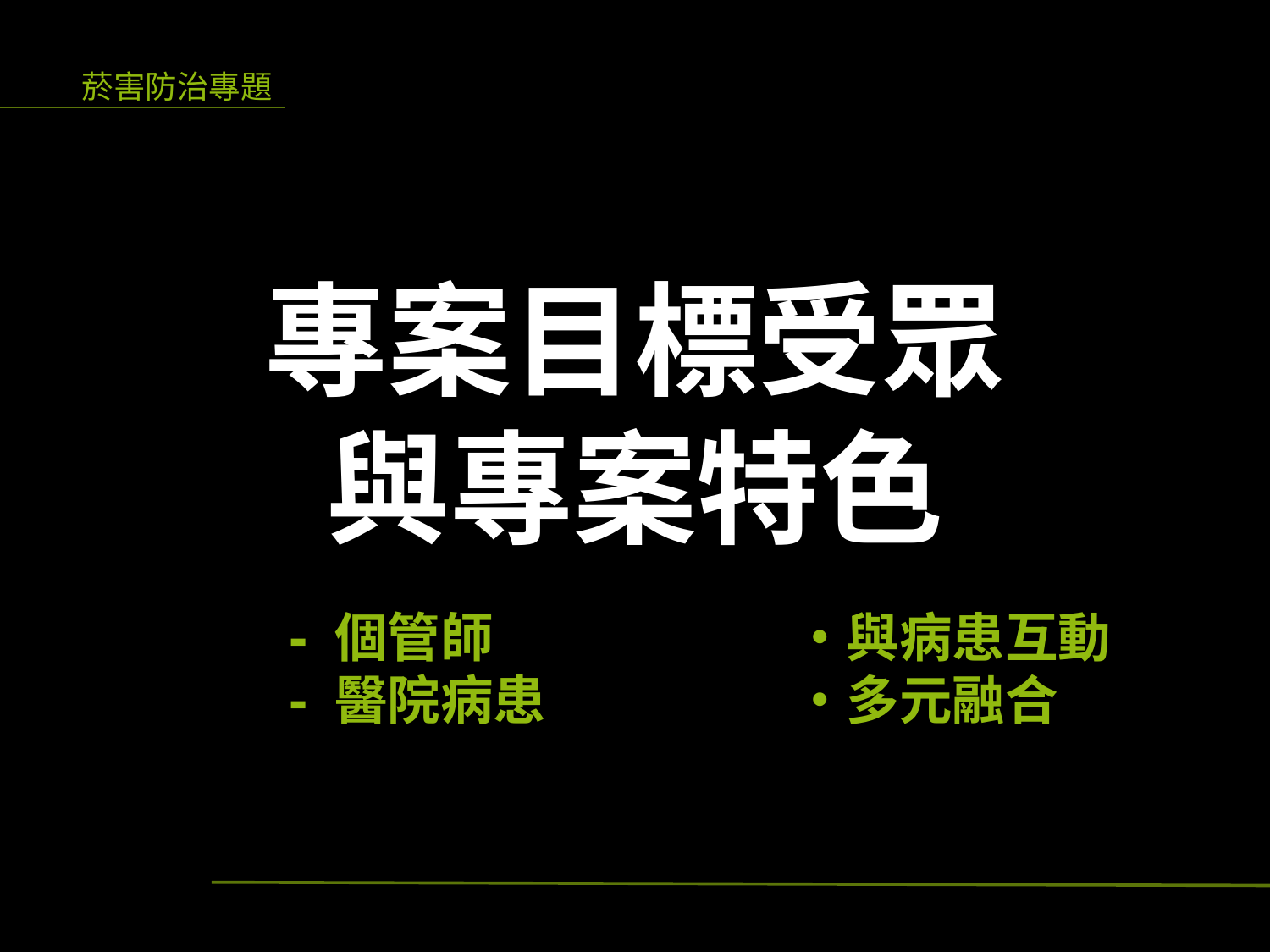

專案目標受眾
與專案特色
 - 個管師
 - 醫院病患
・與病患互動
・多元融合
5